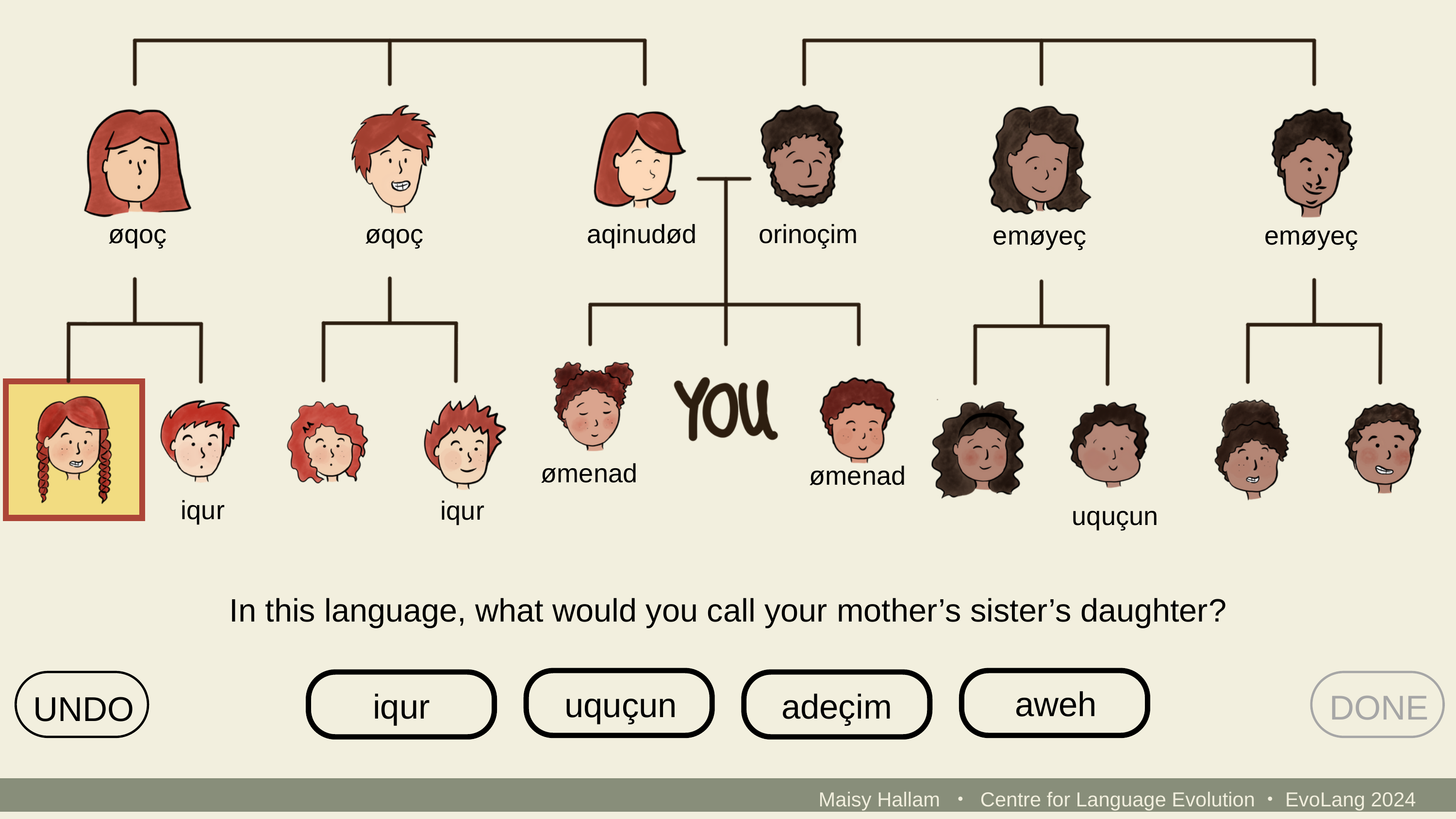

øqoç
øqoç
aqinudød
orinoçim
emøyeç
emøyeç

ømenad
ømenad
iqur
iqur
uquçun
In this language, what would you call your mother’s sister’s daughter?

uquçun

aweh

UNDO

iqur

adeçim

DONE

Maisy Hallam ・ Centre for Language Evolution・EvoLang 2024